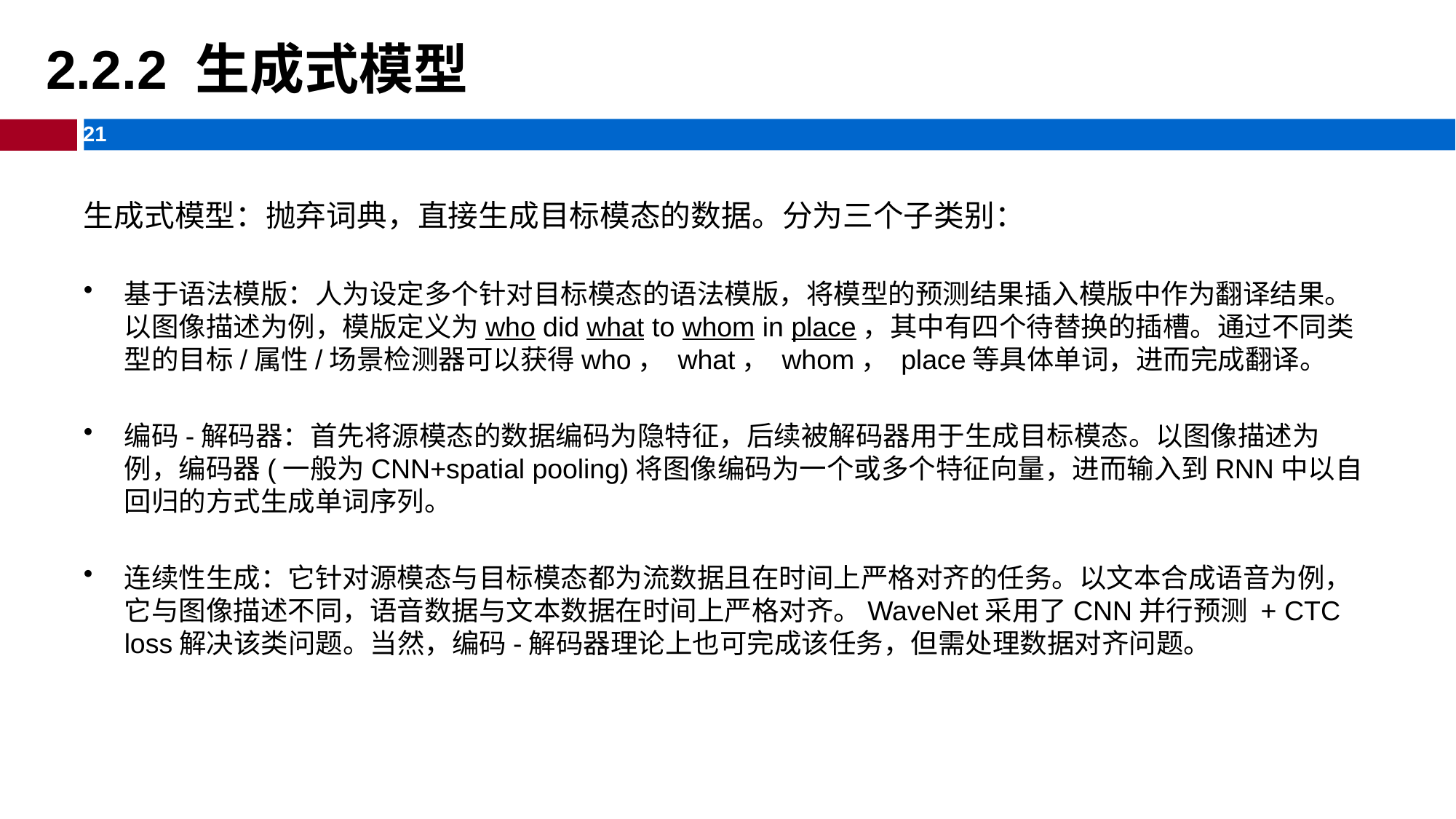

# 2.2.2 生成式模型
生成式模型：抛弃词典，直接生成目标模态的数据。分为三个子类别：

基于语法模版：人为设定多个针对目标模态的语法模版，将模型的预测结果插入模版中作为翻译结果。以图像描述为例，模版定义为who did what to whom in place，其中有四个待替换的插槽。通过不同类型的目标/属性/场景检测器可以获得who， what， whom， place等具体单词，进而完成翻译。

编码-解码器：首先将源模态的数据编码为隐特征，后续被解码器用于生成目标模态。以图像描述为例，编码器(一般为CNN+spatial pooling)将图像编码为一个或多个特征向量，进而输入到RNN中以自回归的方式生成单词序列。

连续性生成：它针对源模态与目标模态都为流数据且在时间上严格对齐的任务。以文本合成语音为例，它与图像描述不同，语音数据与文本数据在时间上严格对齐。WaveNet采用了CNN并行预测 + CTC loss解决该类问题。当然，编码-解码器理论上也可完成该任务，但需处理数据对齐问题。